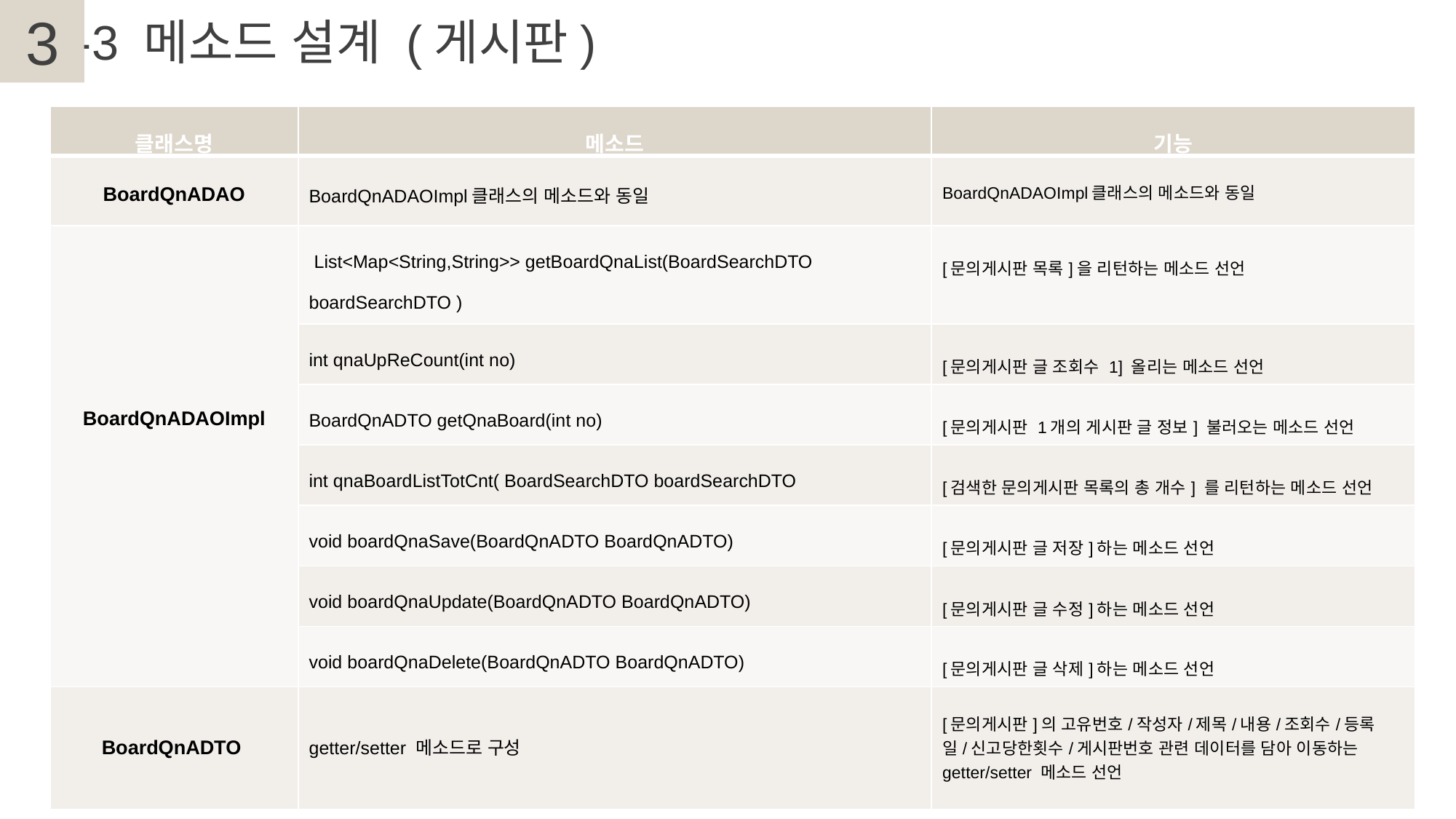

3
2
 -3 메소드 설계 (게시판)
| 클래스명 | 메소드 | 기능 |
| --- | --- | --- |
| BoardQnADAO | BoardQnADAOImpl클래스의 메소드와 동일 | BoardQnADAOImpl클래스의 메소드와 동일 |
| BoardQnADAOImpl | List<Map<String,String>> getBoardQnaList(BoardSearchDTO boardSearchDTO ) | [문의게시판 목록]을 리턴하는 메소드 선언 |
|  | int qnaUpReCount(int no) | [문의게시판 글 조회수 1] 올리는 메소드 선언 |
|  | BoardQnADTO getQnaBoard(int no) | [문의게시판 1개의 게시판 글 정보] 불러오는 메소드 선언 |
|  | int qnaBoardListTotCnt( BoardSearchDTO boardSearchDTO | [검색한 문의게시판 목록의 총 개수] 를 리턴하는 메소드 선언 |
|  | void boardQnaSave(BoardQnADTO BoardQnADTO) | [문의게시판 글 저장]하는 메소드 선언 |
|  | void boardQnaUpdate(BoardQnADTO BoardQnADTO) | [문의게시판 글 수정]하는 메소드 선언 |
|  | void boardQnaDelete(BoardQnADTO BoardQnADTO) | [문의게시판 글 삭제]하는 메소드 선언 |
| BoardQnADTO | getter/setter 메소드로 구성 | [문의게시판]의 고유번호/작성자/제목/내용/조회수/등록일/신고당한횟수/게시판번호 관련 데이터를 담아 이동하는 getter/setter 메소드 선언 |